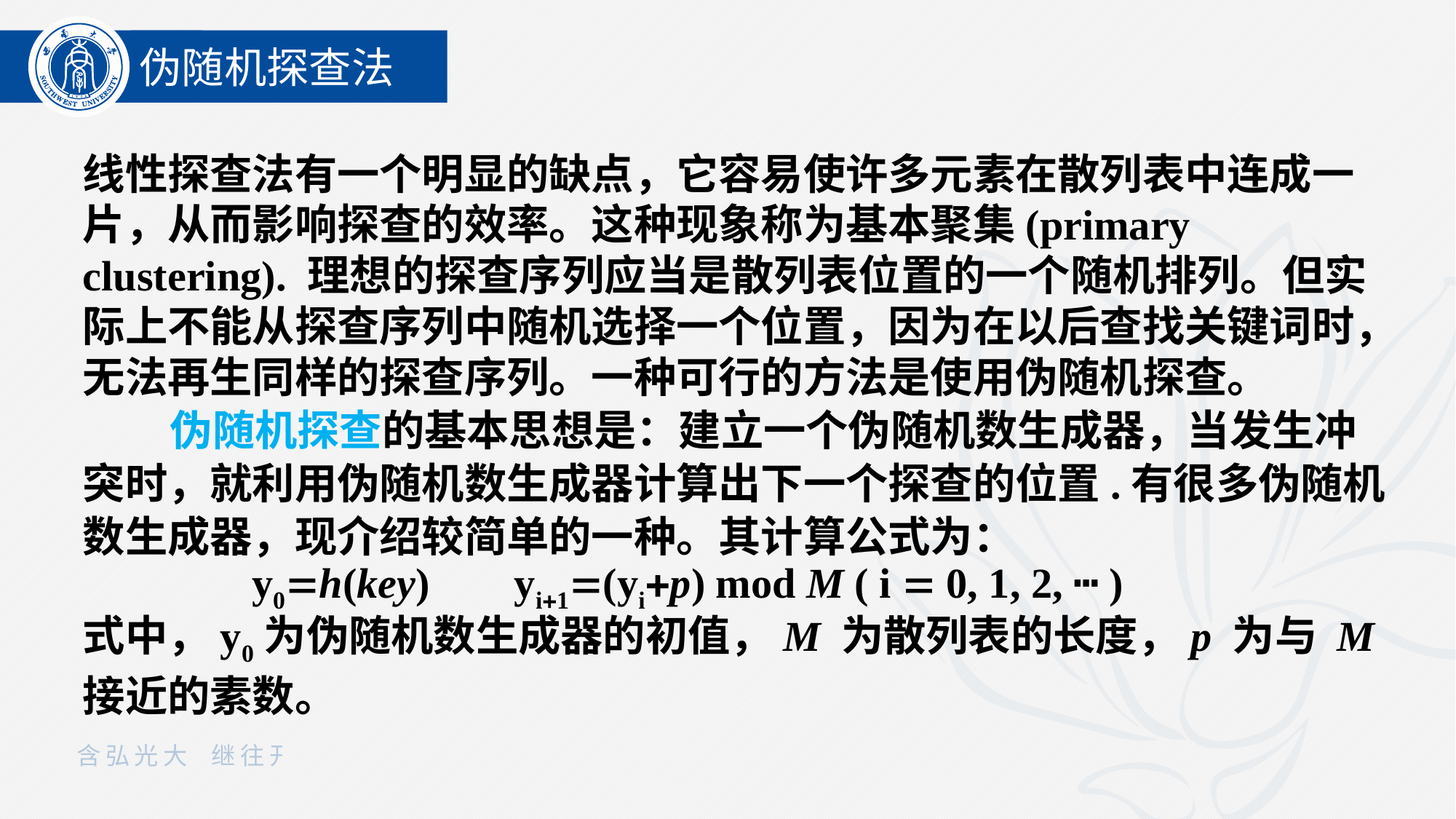

伪随机探查法
线性探查法有一个明显的缺点，它容易使许多元素在散列表中连成一片，从而影响探查的效率。这种现象称为基本聚集(primary clustering). 理想的探查序列应当是散列表位置的一个随机排列。但实际上不能从探查序列中随机选择一个位置，因为在以后查找关键词时，无法再生同样的探查序列。一种可行的方法是使用伪随机探查。
        伪随机探查的基本思想是：建立一个伪随机数生成器，当发生冲突时，就利用伪随机数生成器计算出下一个探查的位置.有很多伪随机数生成器，现介绍较简单的一种。其计算公式为：
                y0=h(key)        yi+1=(yi+p) mod M ( i = 0, 1, 2, ┅ )
式中，y0为伪随机数生成器的初值，M 为散列表的长度，p 为与 M 接近的素数。